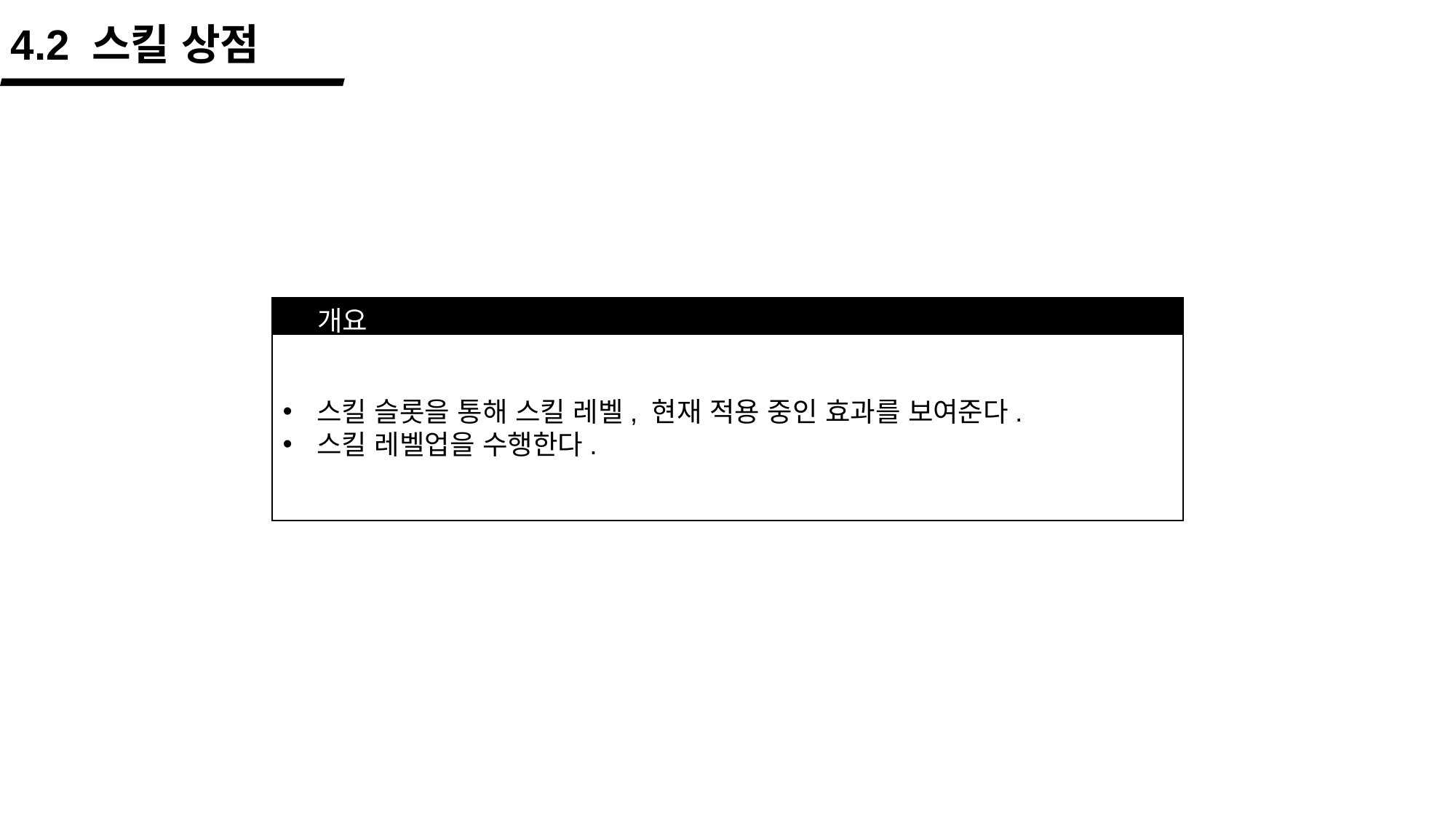

4.2 스킬 상점

개요
스킬 슬롯을 통해 스킬 레벨, 현재 적용 중인 효과를 보여준다.
스킬 레벨업을 수행한다.